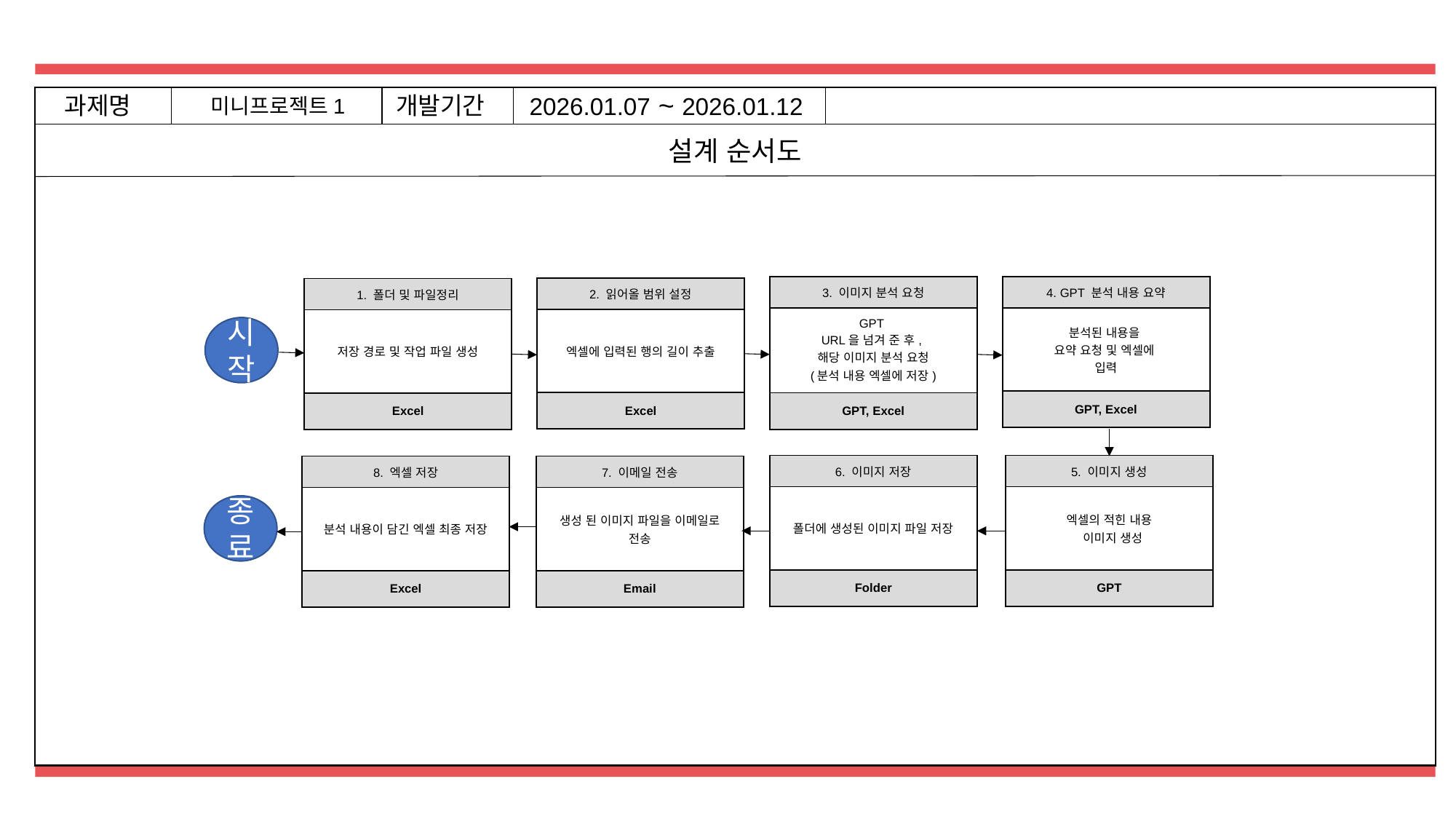

2026.01.07 ~ 2026.01.12
과제명
개발기간

미니프로젝트1
설계 순서도
| 3. 이미지 분석 요청 |
| --- |
| GPT URL을 넘겨 준 후, 해당 이미지 분석 요청 (분석 내용 엑셀에 저장) |
| GPT, Excel |
| 4. GPT 분석 내용 요약 |
| --- |
| 분석된 내용을 요약 요청 및 엑셀에 입력 |
| GPT, Excel |
| 2. 읽어올 범위 설정 |
| --- |
| 엑셀에 입력된 행의 길이 추출 |
| Excel |
| 1. 폴더 및 파일정리 |
| --- |
| 저장 경로 및 작업 파일 생성 |
| Excel |
시작
| 6. 이미지 저장 |
| --- |
| 폴더에 생성된 이미지 파일 저장 |
| Folder |
| 5. 이미지 생성 |
| --- |
| 엑셀의 적힌 내용 이미지 생성 |
| GPT |
| 8. 엑셀 저장 |
| --- |
| 분석 내용이 담긴 엑셀 최종 저장 |
| Excel |
| 7. 이메일 전송 |
| --- |
| 생성 된 이미지 파일을 이메일로 전송 |
| Email |
종료